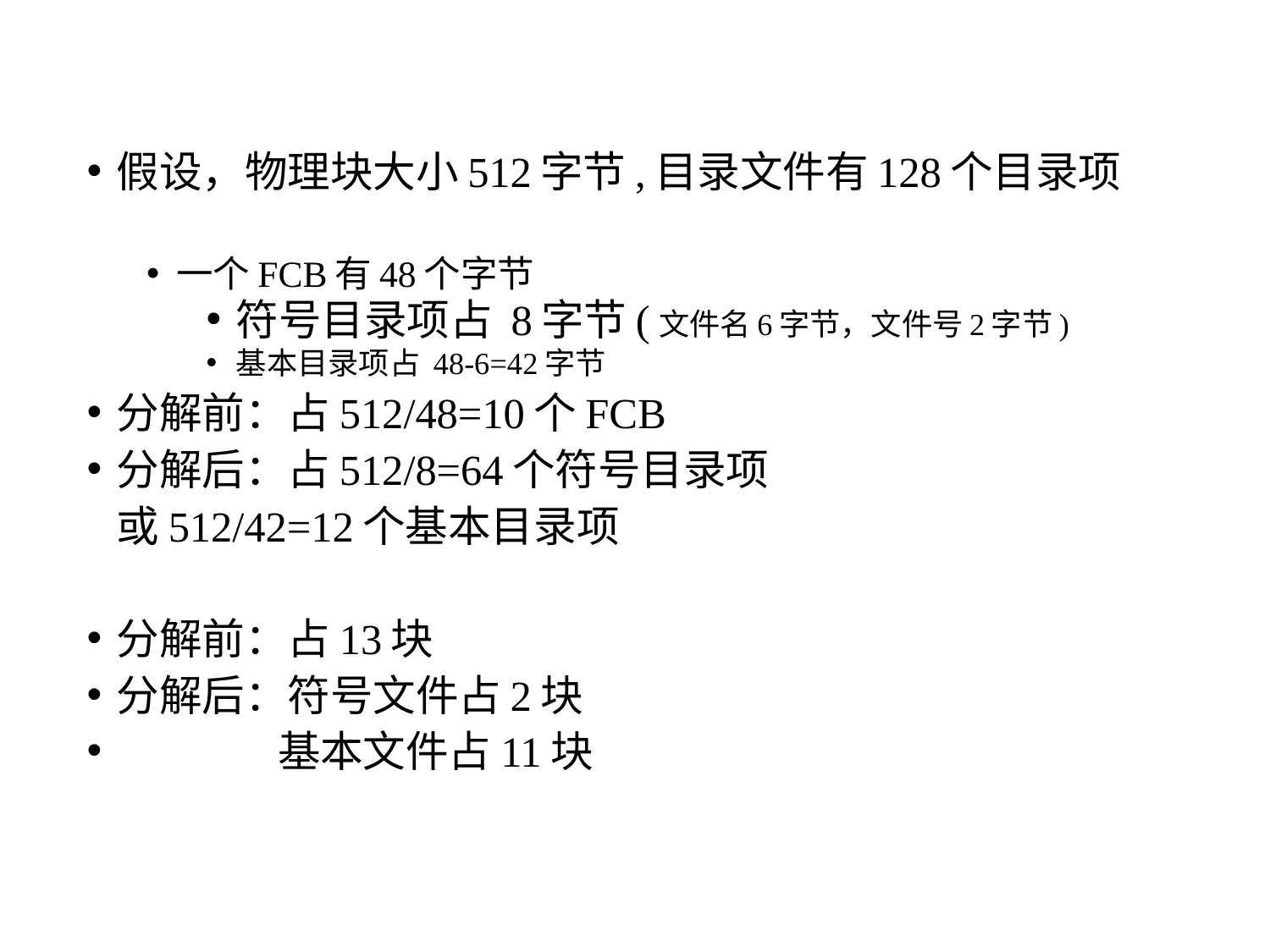

假设，物理块大小512字节,目录文件有128个目录项

一个FCB有48个字节
符号目录项占 8字节(文件名6字节，文件号2字节)
基本目录项占 48-6=42字节
分解前：占512/48=10个FCB
分解后：占512/8=64个符号目录项
			或512/42=12个基本目录项

分解前：占13块
分解后：符号文件占2块
                基本文件占11块